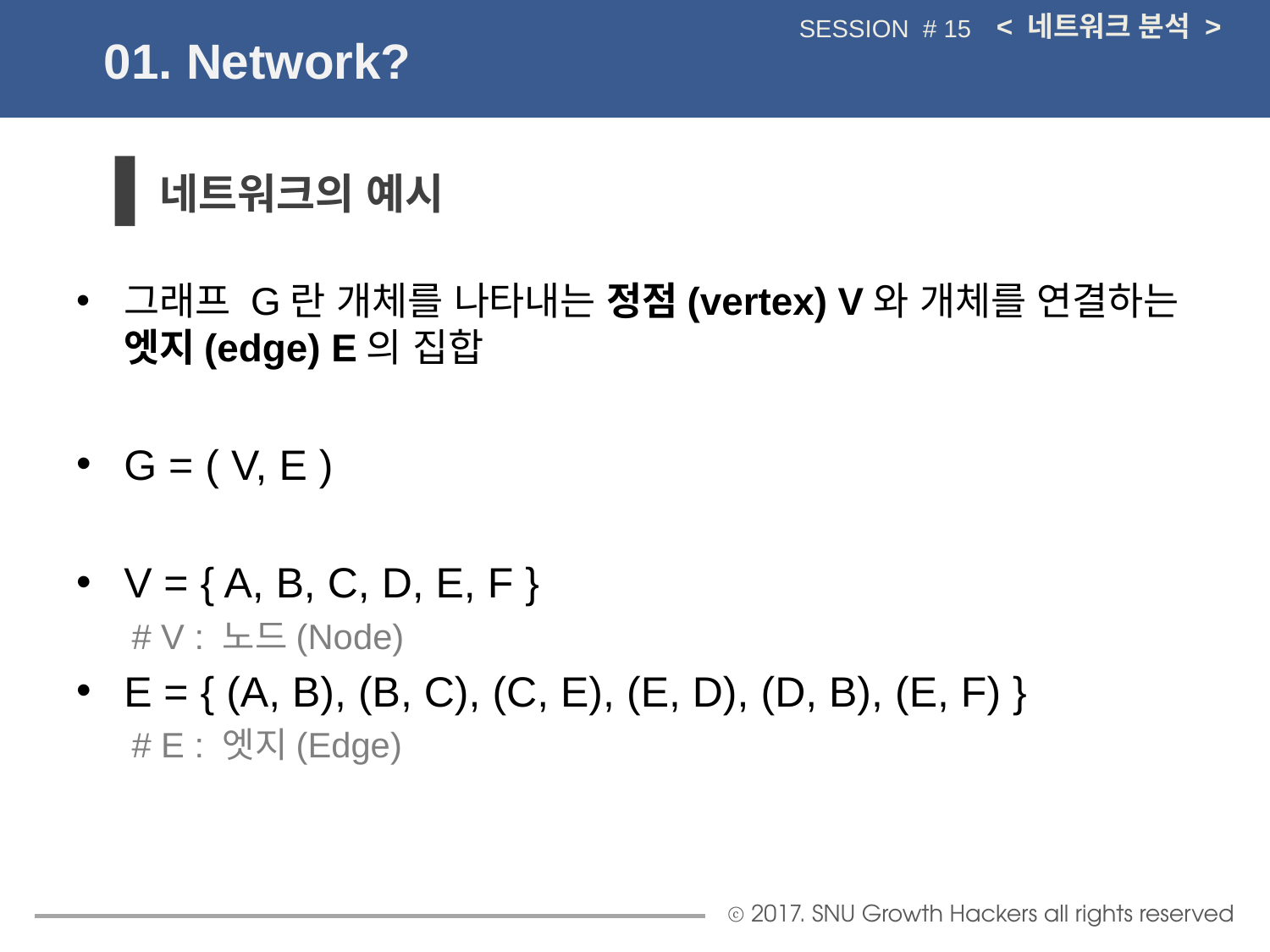

< 네트워크 분석 >
SESSION  # 15
01. Network?

네트워크의 예시
그래프 G란 개체를 나타내는 정점(vertex) V와 개체를 연결하는 엣지(edge) E의 집합

G = ( V, E )

V = { A, B, C, D, E, F }
# V : 노드(Node)
E = { (A, B), (B, C), (C, E), (E, D), (D, B), (E, F) }
# E : 엣지(Edge)

ⓒ 2017. SNU Growth Hackers all rights reserved